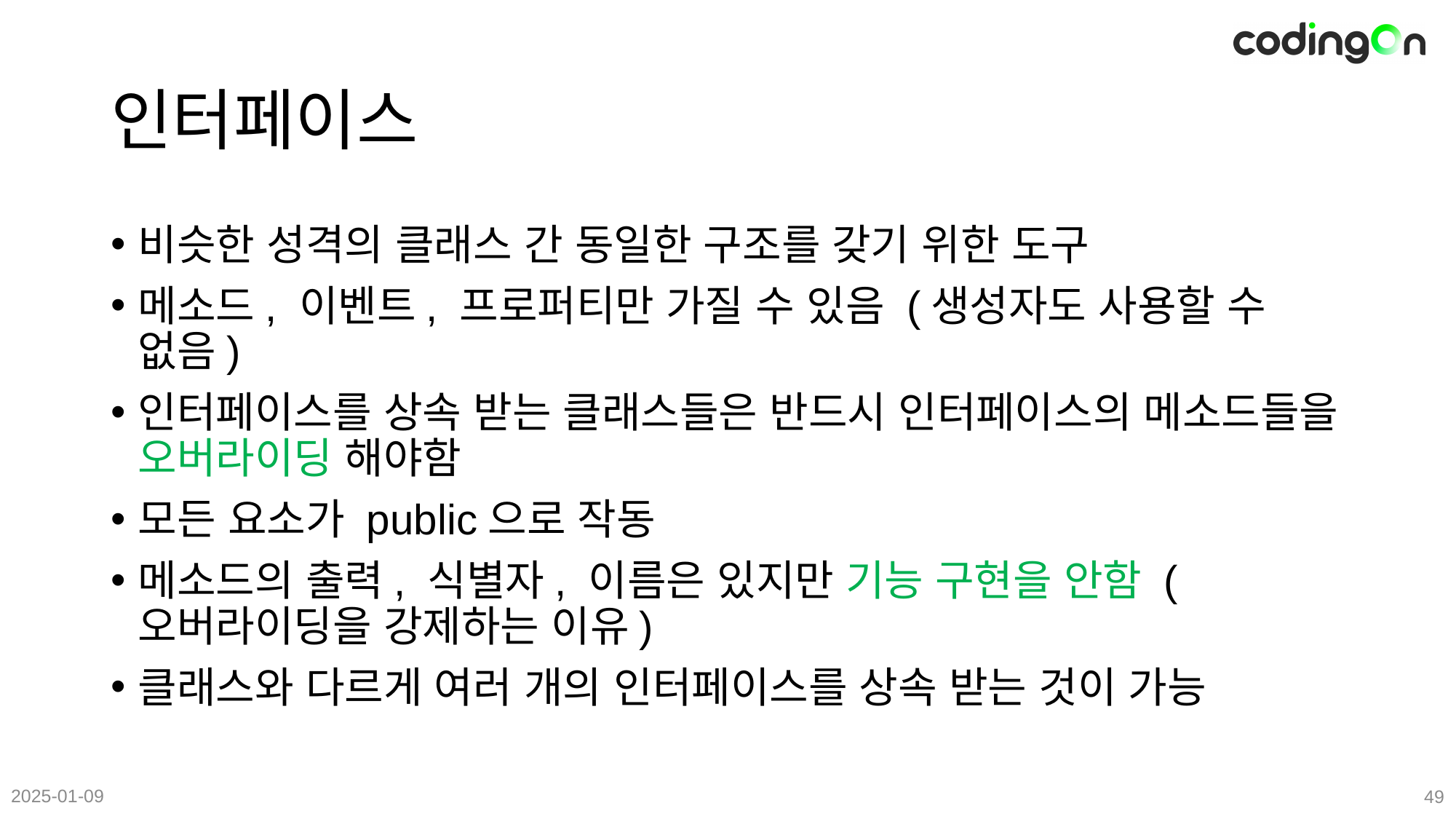

# 인터페이스
비슷한 성격의 클래스 간 동일한 구조를 갖기 위한 도구
메소드, 이벤트, 프로퍼티만 가질 수 있음 (생성자도 사용할 수 없음)
인터페이스를 상속 받는 클래스들은 반드시 인터페이스의 메소드들을 오버라이딩 해야함
모든 요소가 public으로 작동
메소드의 출력, 식별자, 이름은 있지만 기능 구현을 안함 (오버라이딩을 강제하는 이유)
클래스와 다르게 여러 개의 인터페이스를 상속 받는 것이 가능
2025-01-09
49